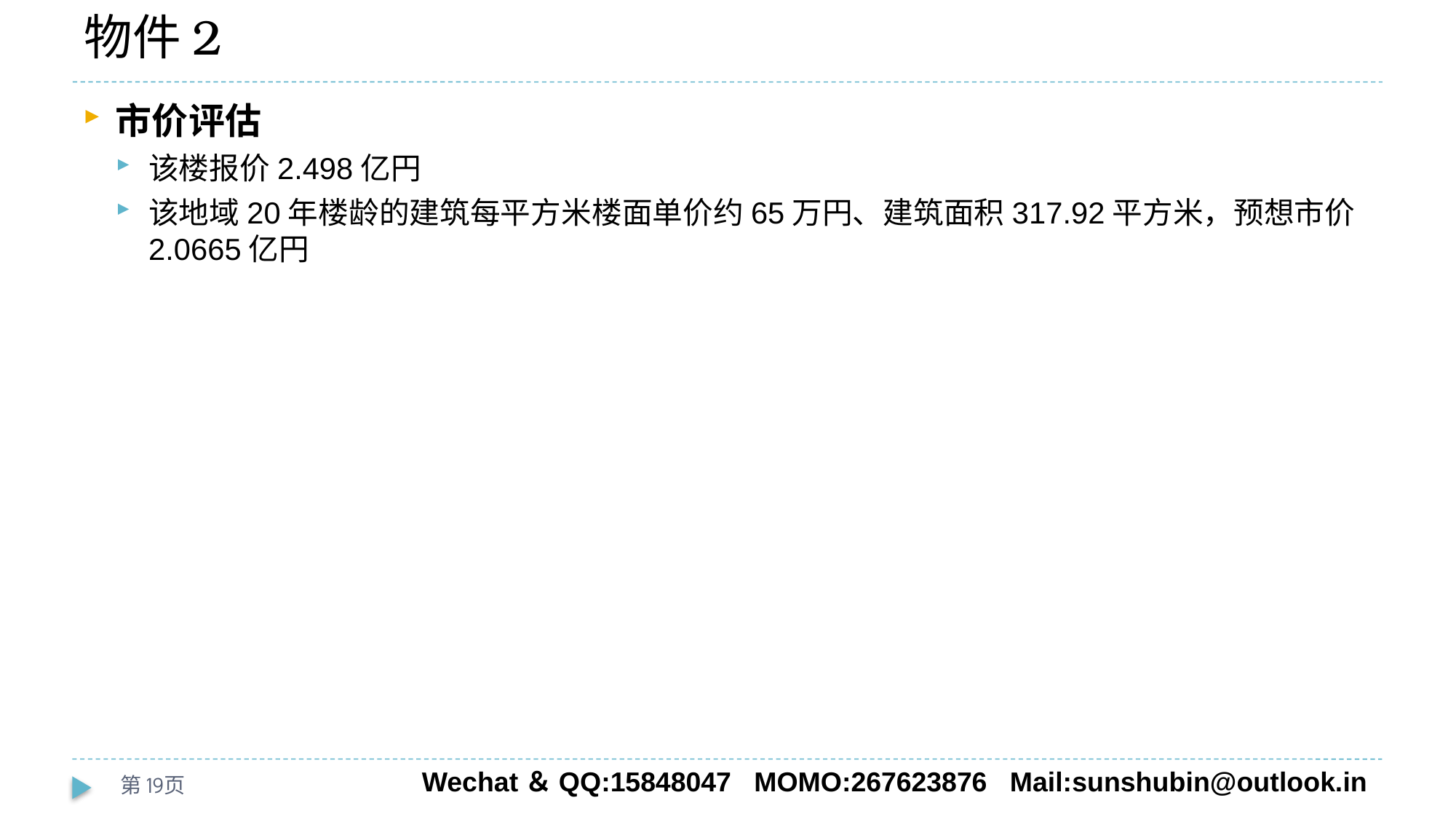

# 物件2
市价评估
该楼报价2.498亿円
该地域20年楼龄的建筑每平方米楼面单价约65万円、建筑面积317.92平方米，预想市价2.0665亿円

第19页